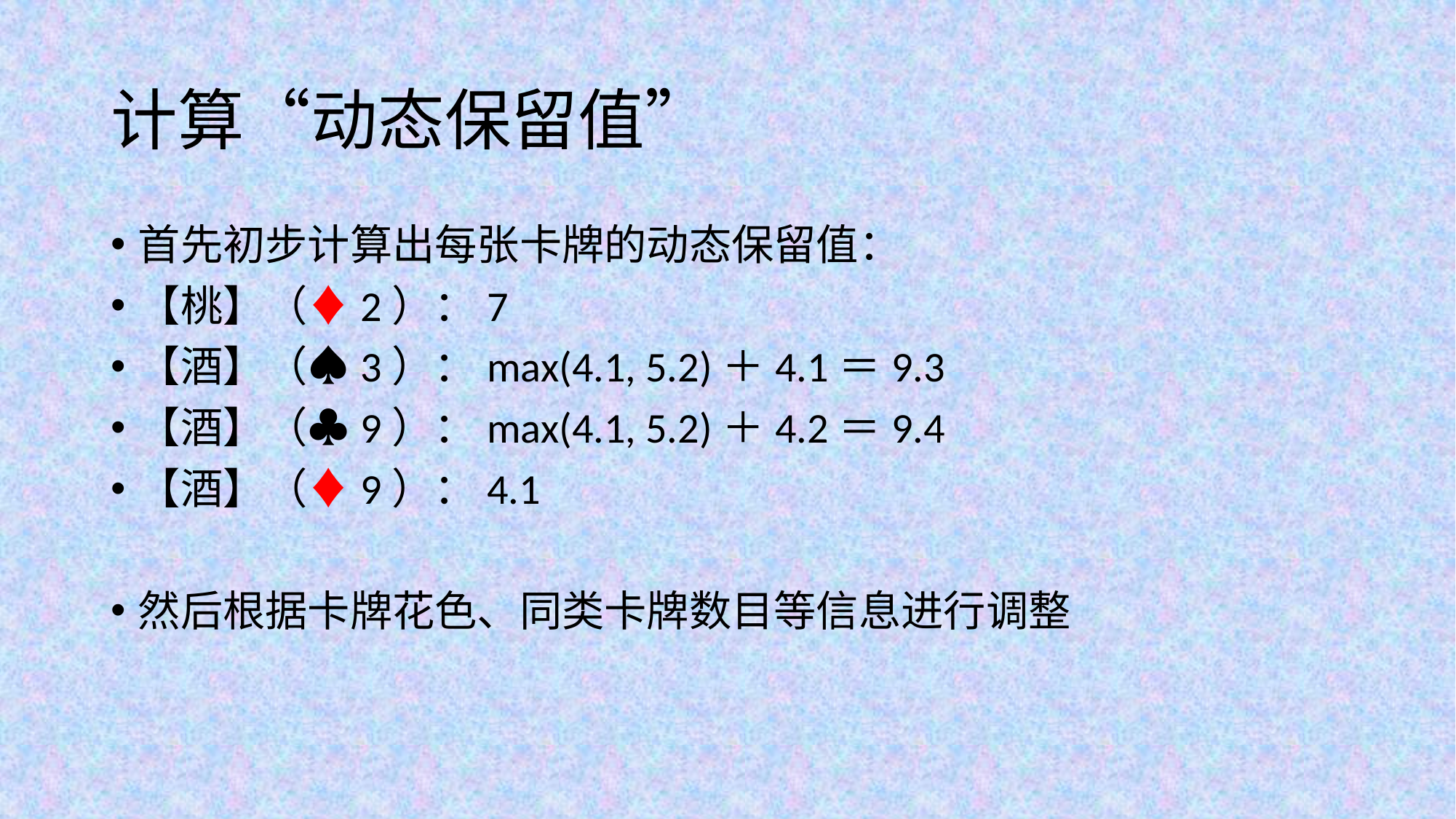

# 计算“动态保留值”
首先初步计算出每张卡牌的动态保留值：
【桃】（♦2）：7
【酒】（♠3）：max(4.1, 5.2)＋4.1＝9.3
【酒】（♣9）：max(4.1, 5.2)＋4.2＝9.4
【酒】（♦9）：4.1

然后根据卡牌花色、同类卡牌数目等信息进行调整